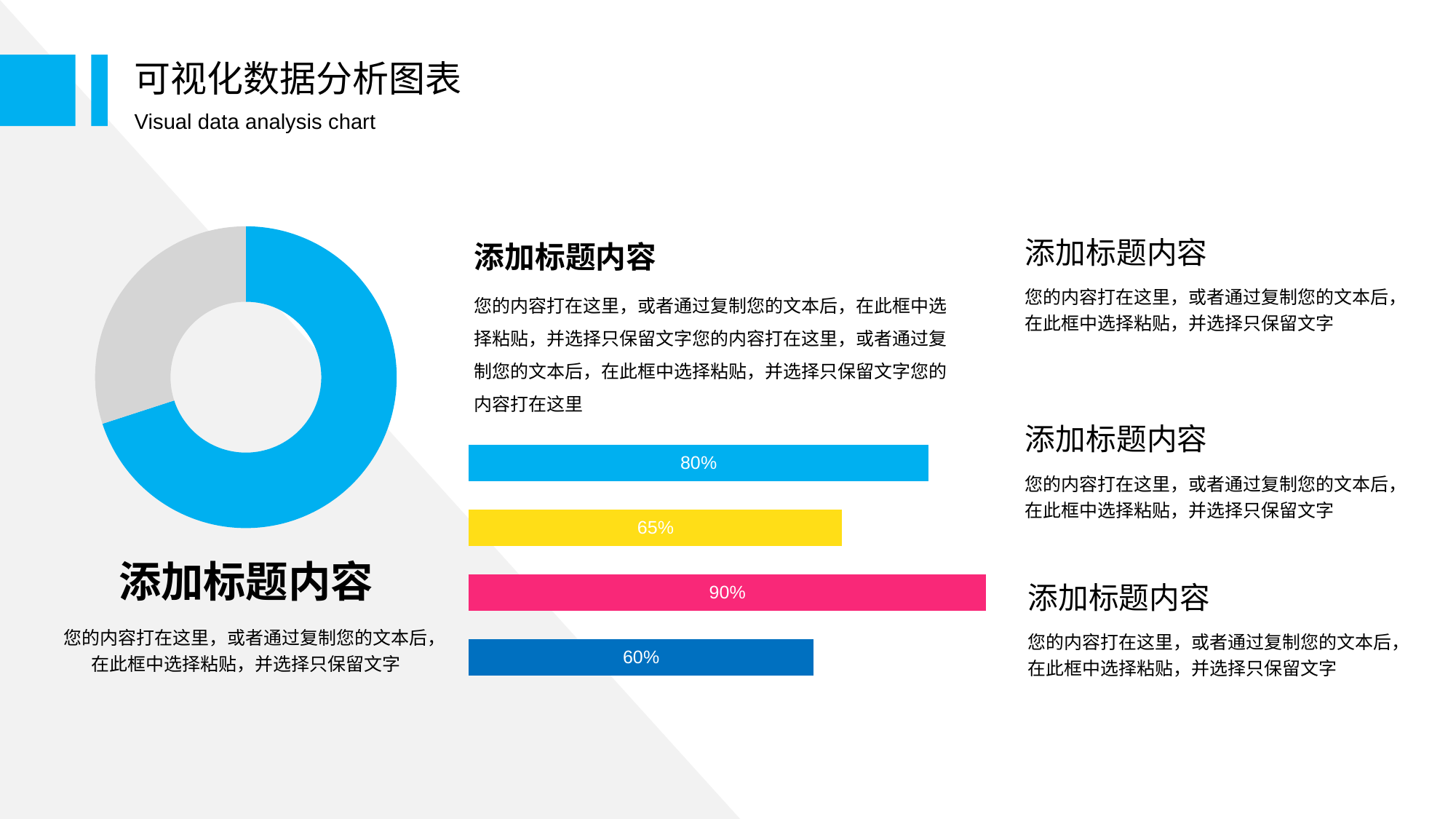

可视化数据分析图表

Visual data analysis chart

### Chart

| Category | 销售额 |
|---|---|
| 第一季度 | 0.35 |
| 第二季度 | 0.15 |
添加标题内容
您的内容打在这里，或者通过复制您的文本后，在此框中选择粘贴，并选择只保留文字
添加标题内容
您的内容打在这里，或者通过复制您的文本后，在此框中选择粘贴，并选择只保留文字您的内容打在这里，或者通过复制您的文本后，在此框中选择粘贴，并选择只保留文字您的内容打在这里
添加标题内容
您的内容打在这里，或者通过复制您的文本后，在此框中选择粘贴，并选择只保留文字

### Chart

| Category | 系列 1 |
|---|---|
| 类别 1 | 0.8 |
| 类别 2 | 0.65 |
| 类别 3 | 0.9 |
| 类别 4 | 0.6 |
添加标题内容
您的内容打在这里，或者通过复制您的文本后，在此框中选择粘贴，并选择只保留文字
添加标题内容
您的内容打在这里，或者通过复制您的文本后，在此框中选择粘贴，并选择只保留文字